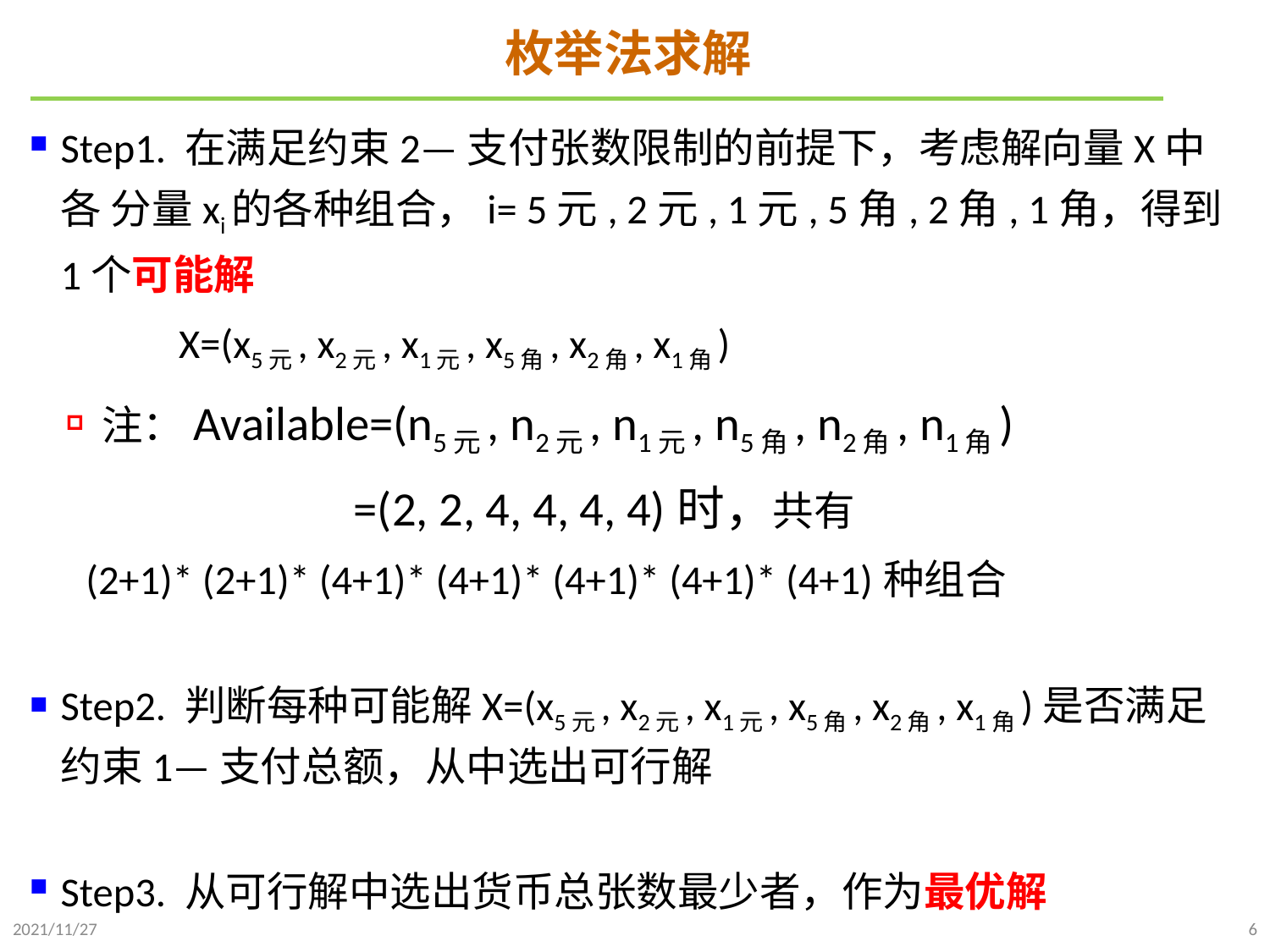

# 枚举法求解
Step1. 在满足约束2—支付张数限制的前提下，考虑解向量X中各 分量xi的各种组合，i= 5元, 2元, 1元, 5角, 2角, 1角，得到1个可能解
                X=(x5元, x2元, x1元, x5角, x2角, x1角)
注：Available=(n5元, n2元, n1元, n5角, n2角, n1角)
                              =(2, 2, 4, 4, 4, 4)时，共有
      (2+1)* (2+1)* (4+1)* (4+1)* (4+1)* (4+1)* (4+1)种组合

Step2. 判断每种可能解X=(x5元, x2元, x1元, x5角, x2角, x1角)是否满足约束1—支付总额，从中选出可行解

Step3. 从可行解中选出货币总张数最少者，作为最优解

2021/11/27
6